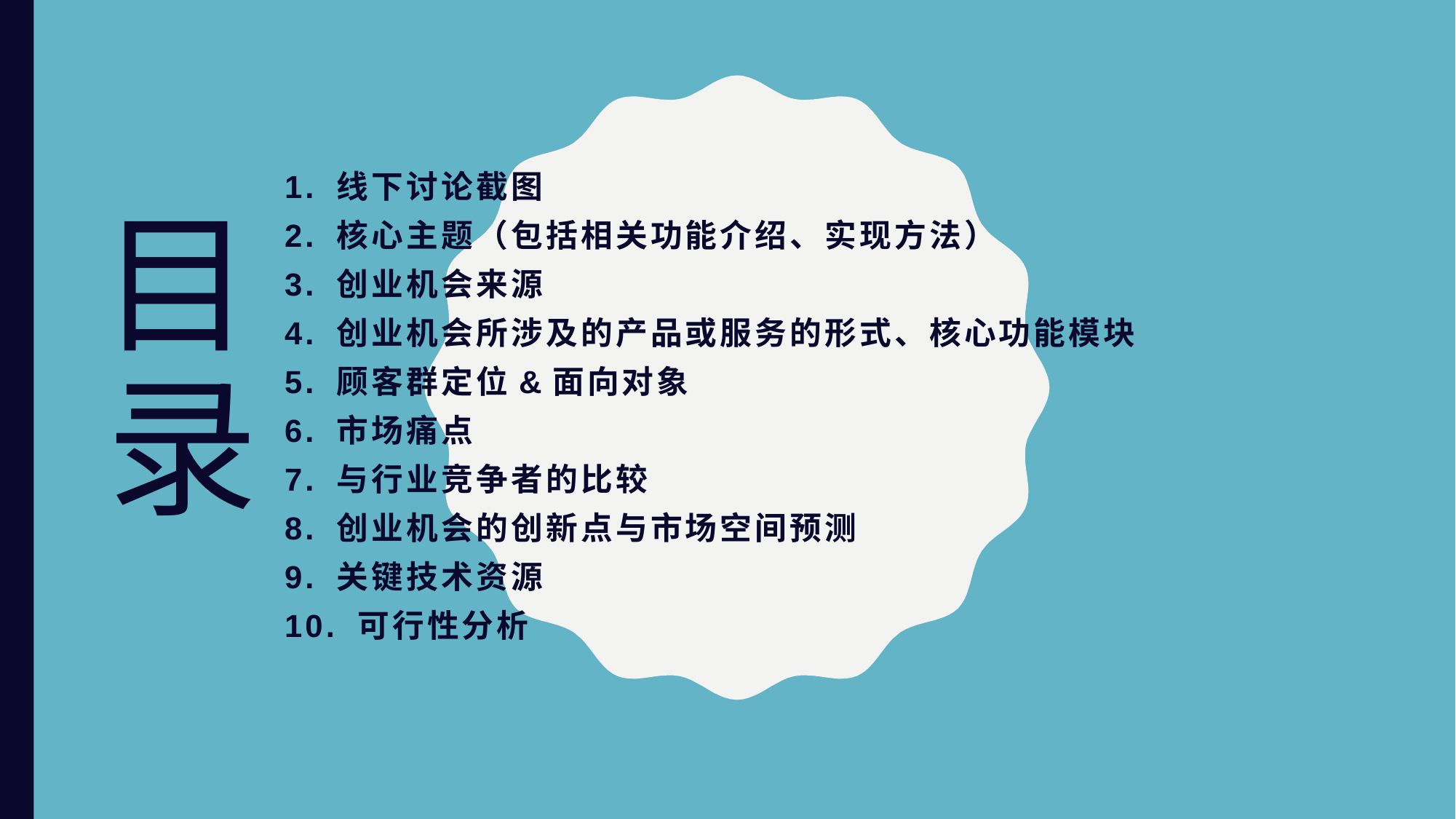

1. 线下讨论截图
2. 核心主题（包括相关功能介绍、实现方法）
3. 创业机会来源
4. 创业机会所涉及的产品或服务的形式、核心功能模块
5. 顾客群定位&面向对象
6. 市场痛点
7. 与行业竞争者的比较
8. 创业机会的创新点与市场空间预测
9. 关键技术资源
10. 可行性分析

# 目 录